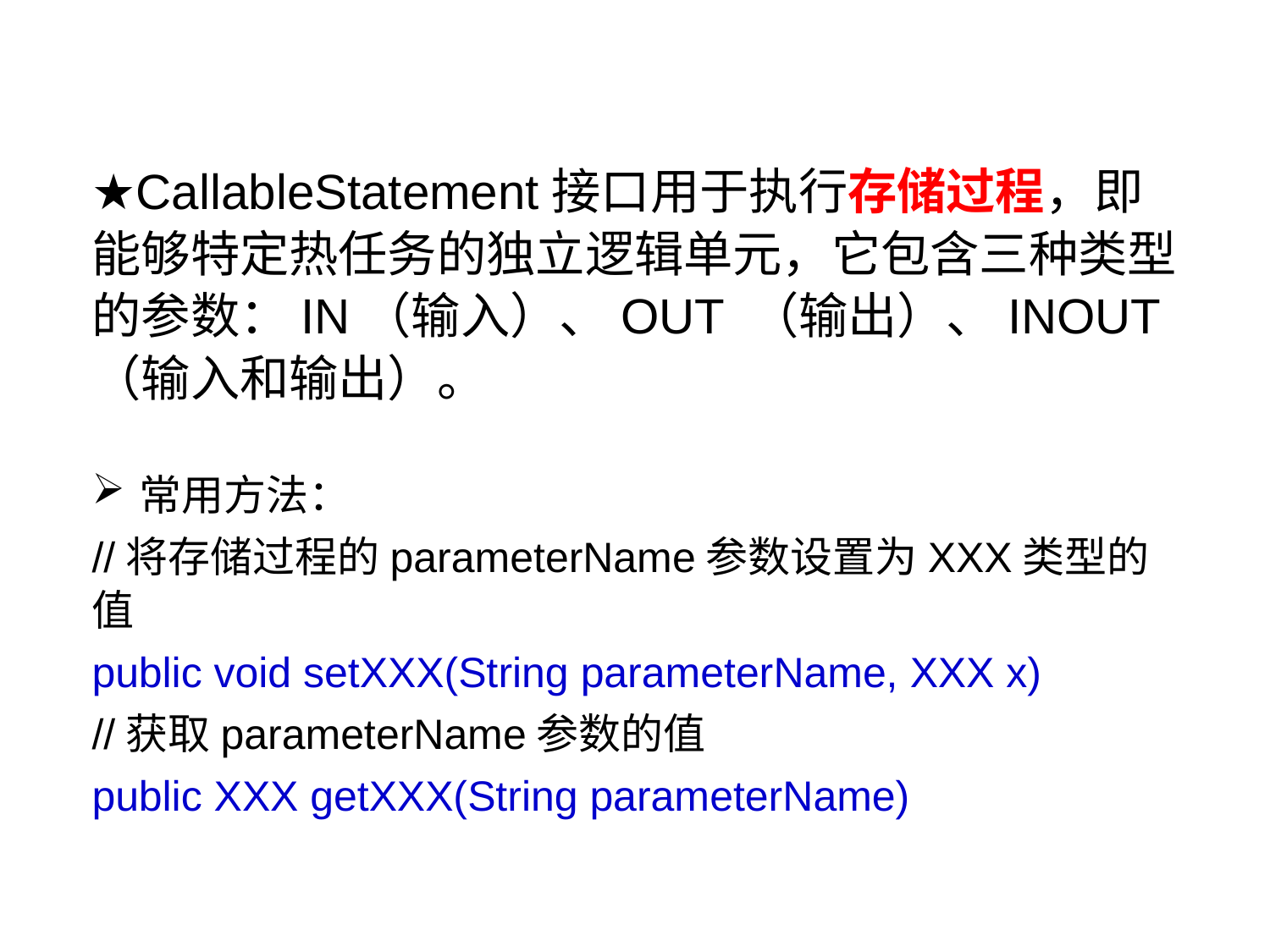

★CallableStatement接口用于执行存储过程，即能够特定热任务的独立逻辑单元，它包含三种类型的参数：IN（输入）、OUT （输出）、INOUT （输入和输出）。

常用方法：
//将存储过程的parameterName参数设置为XXX类型的值
public void setXXX(String parameterName, XXX x)
//获取parameterName参数的值
public XXX getXXX(String parameterName)